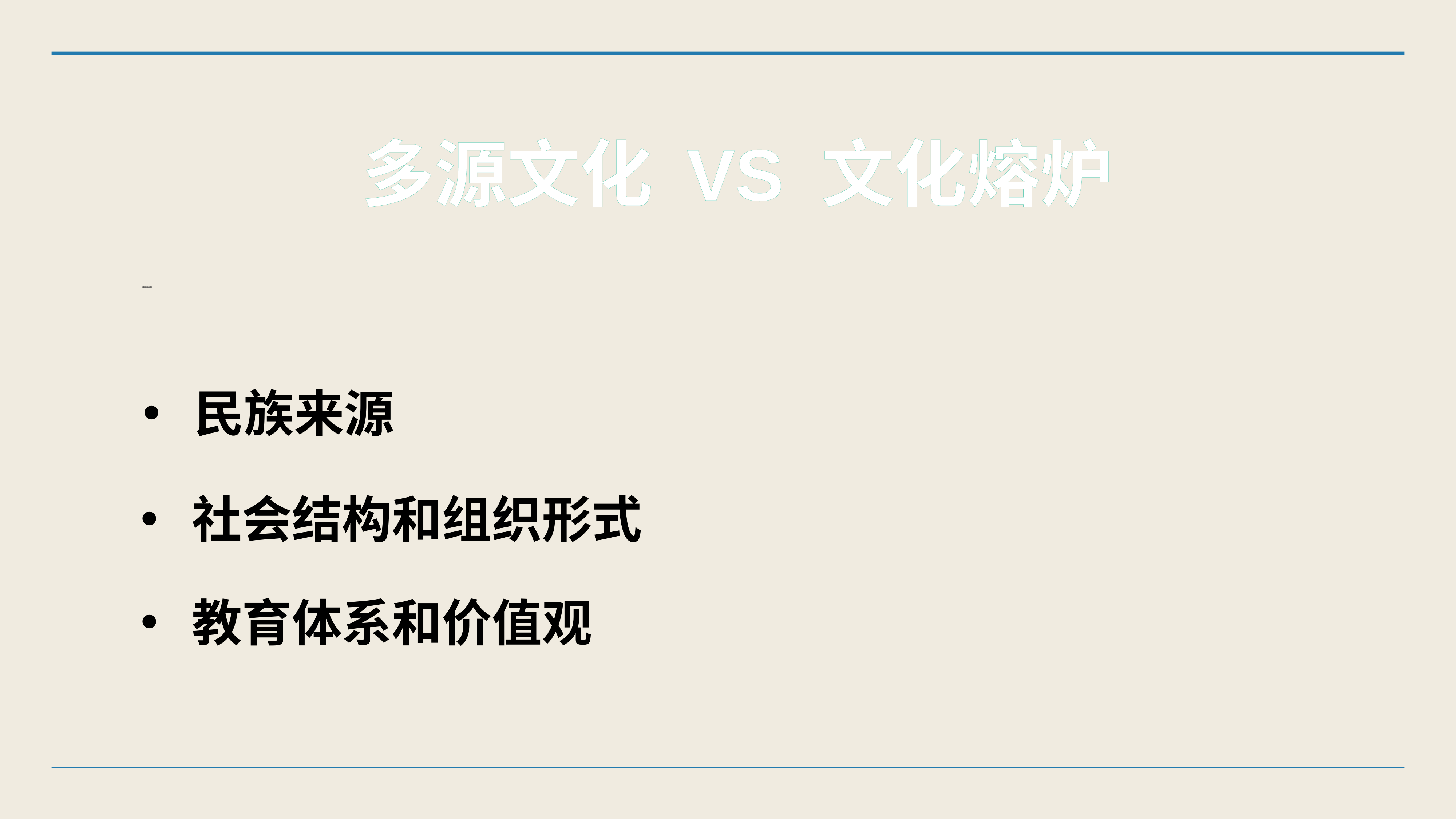

多源文化 VS 文化熔炉
# 移民和社会融合过程
民族来源
社会结构和组织形式
教育体系和价值观